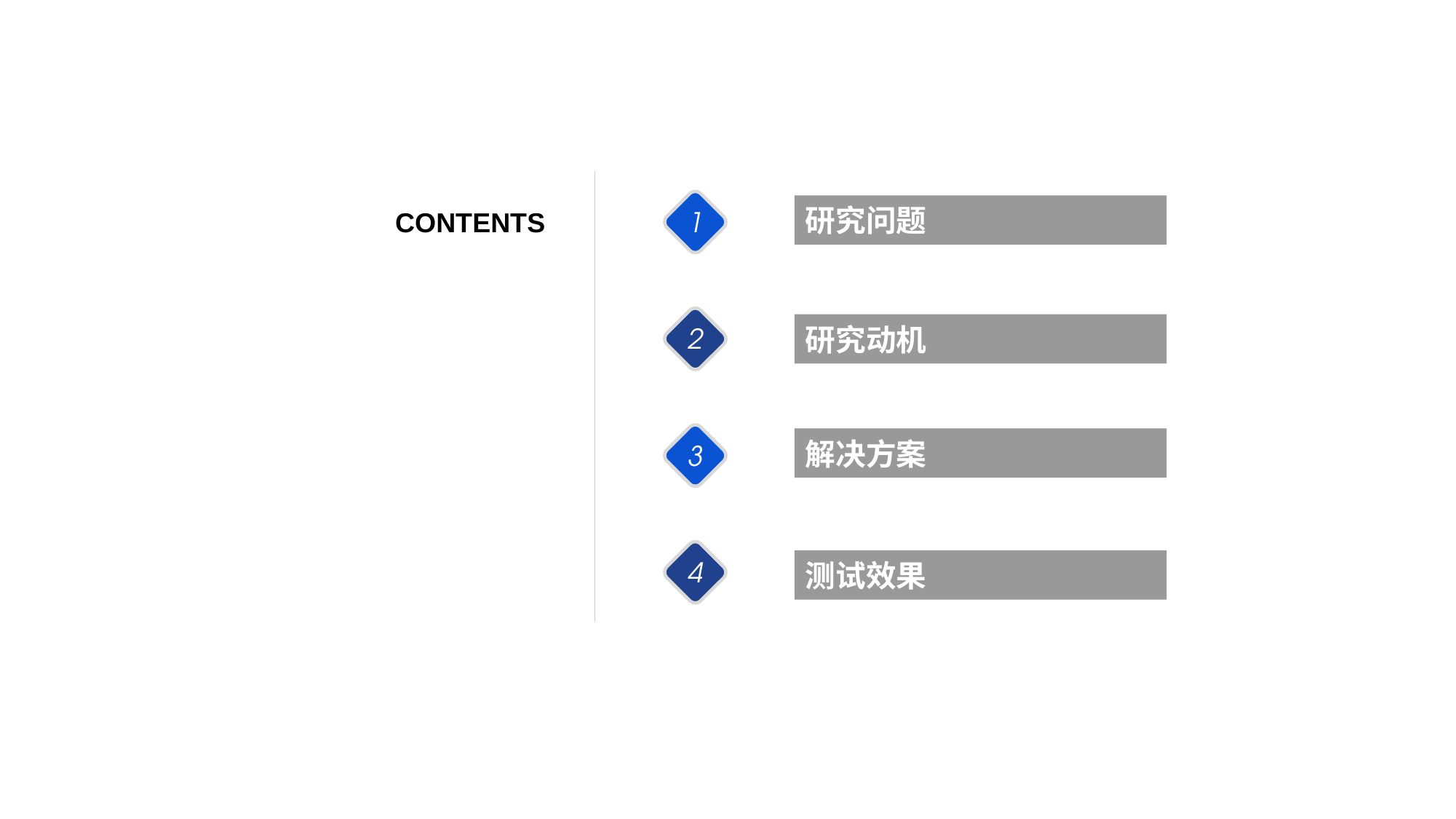

研究问题
研究动机
解决方案
测试效果
CONTENTS

1

2

3

4